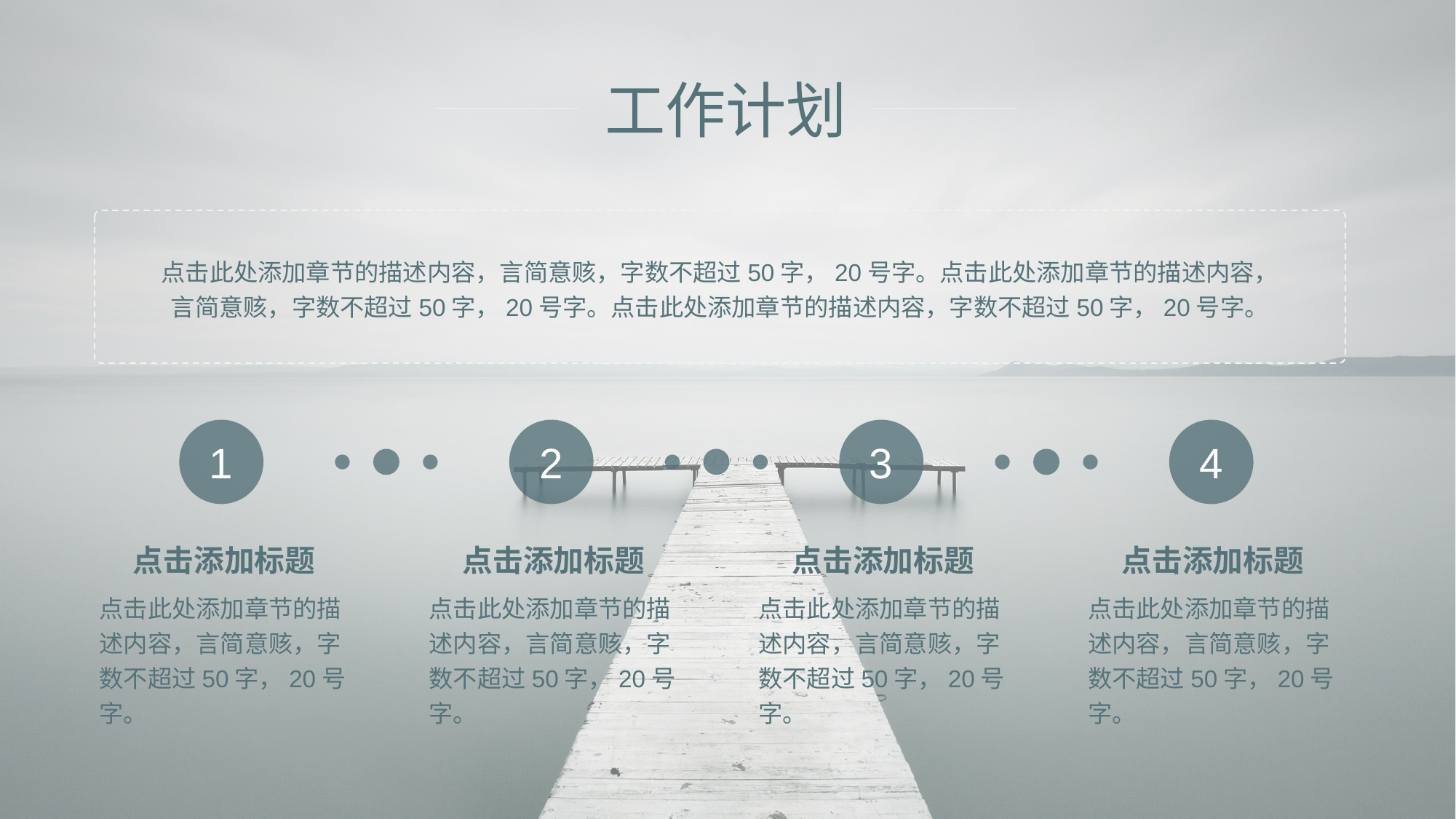

工作计划

点击此处添加章节的描述内容，言简意赅，字数不超过50字，20号字。点击此处添加章节的描述内容，言简意赅，字数不超过50字，20号字。点击此处添加章节的描述内容，字数不超过50字，20号字。
1
2
3
4

点击添加标题
点击添加标题
点击添加标题
点击添加标题
点击此处添加章节的描述内容，言简意赅，字数不超过50字，20号字。
点击此处添加章节的描述内容，言简意赅，字数不超过50字，20号字。
点击此处添加章节的描述内容，言简意赅，字数不超过50字，20号字。
点击此处添加章节的描述内容，言简意赅，字数不超过50字，20号字。